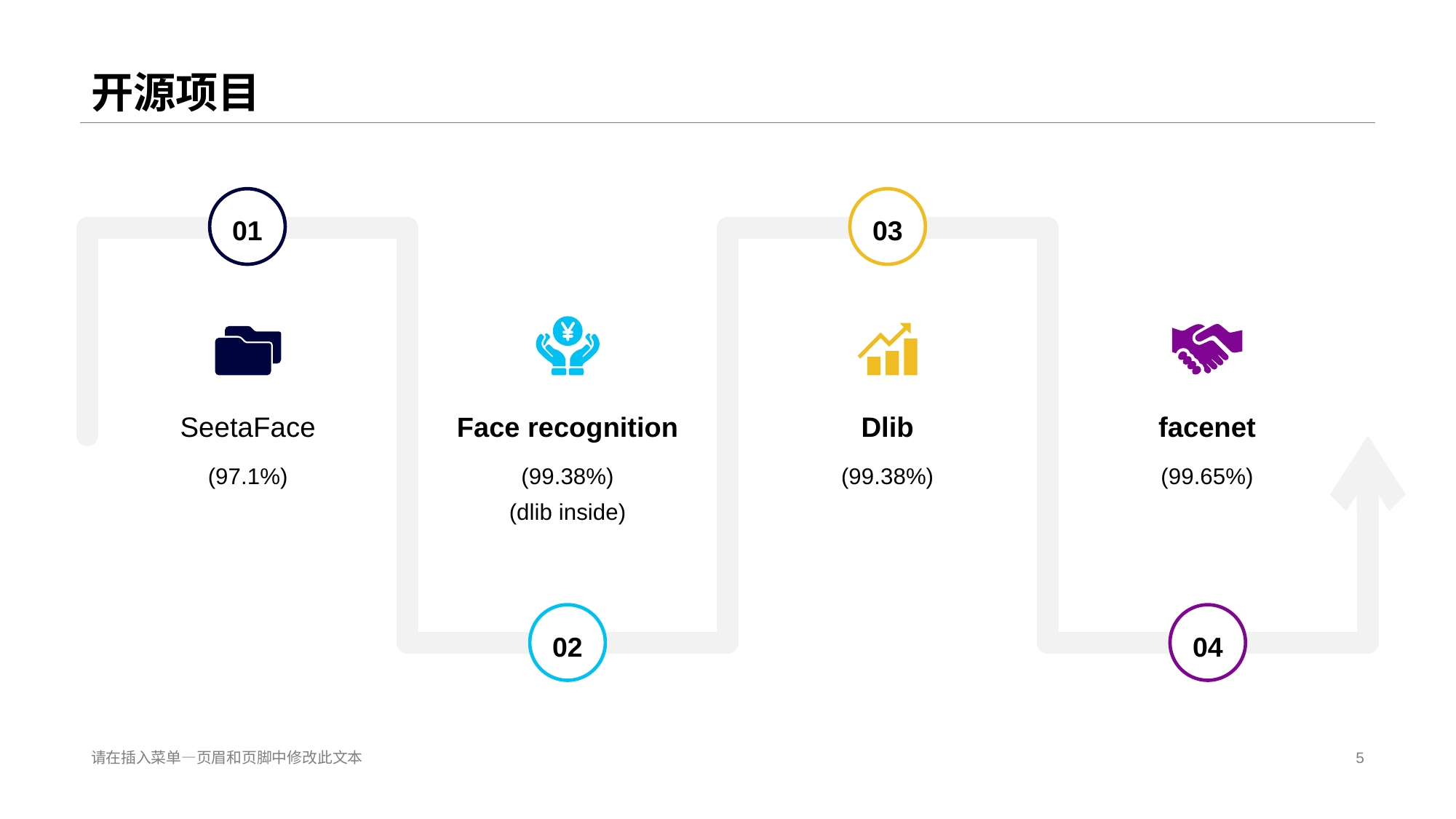

# 开源项目
01
03

facenet
(99.65%)
SeetaFace
(97.1%)
Dlib
(99.38%)
Face recognition
(99.38%)
(dlib inside)

02
04
请在插入菜单—页眉和页脚中修改此文本
5